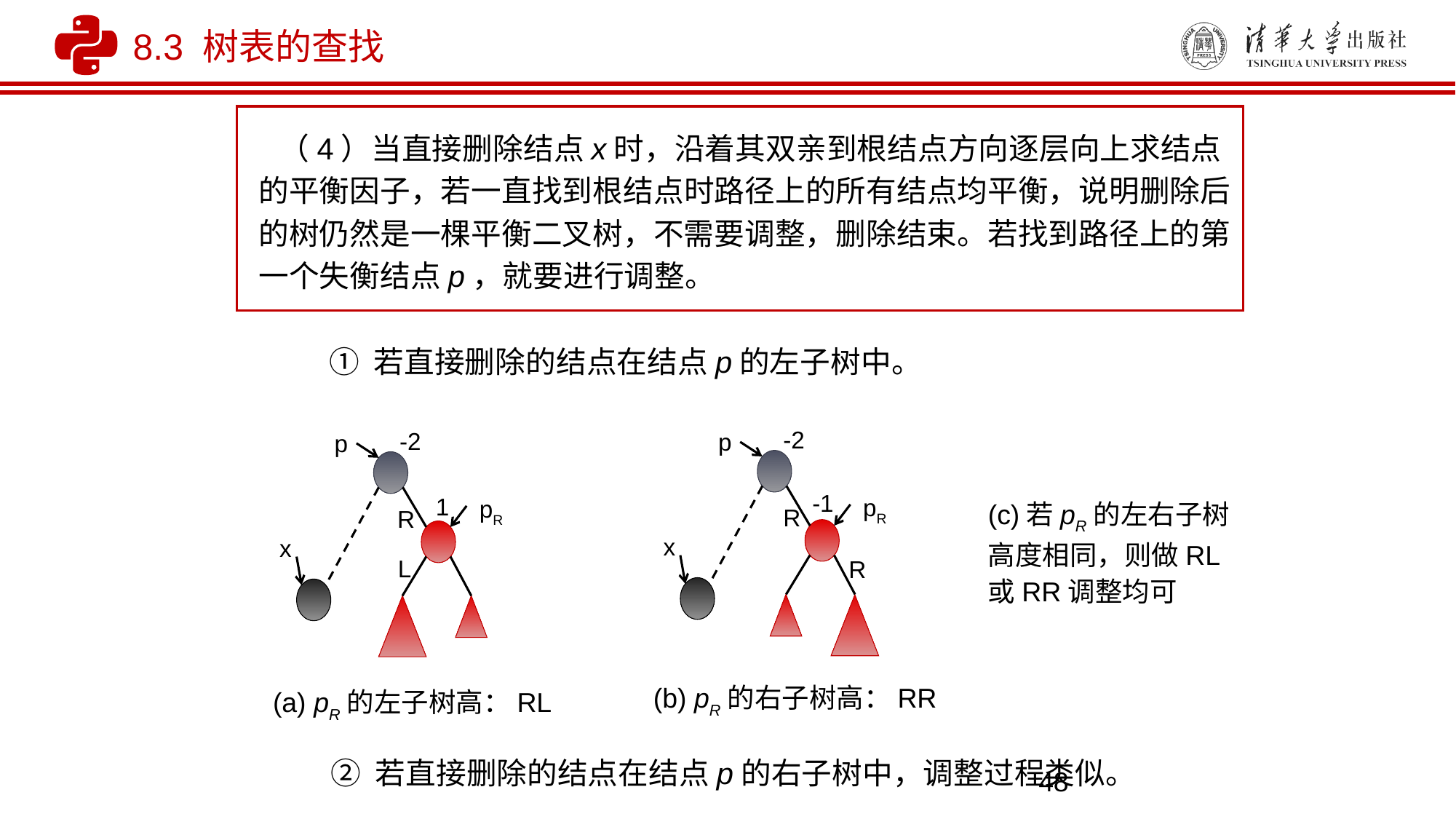

8.3 树表的查找

  （4）当直接删除结点x时，沿着其双亲到根结点方向逐层向上求结点的平衡因子，若一直找到根结点时路径上的所有结点均平衡，说明删除后的树仍然是一棵平衡二叉树，不需要调整，删除结束。若找到路径上的第一个失衡结点p，就要进行调整。
① 若直接删除的结点在结点p的左子树中。
-2
p

-1
pR
R

x
R

(b) pR的右子树高：RR
-2
p

1
pR
R

x
L

(a) pR的左子树高：RL
(c)若pR的左右子树高度相同，则做RL或RR调整均可
② 若直接删除的结点在结点p的右子树中，调整过程类似。
48